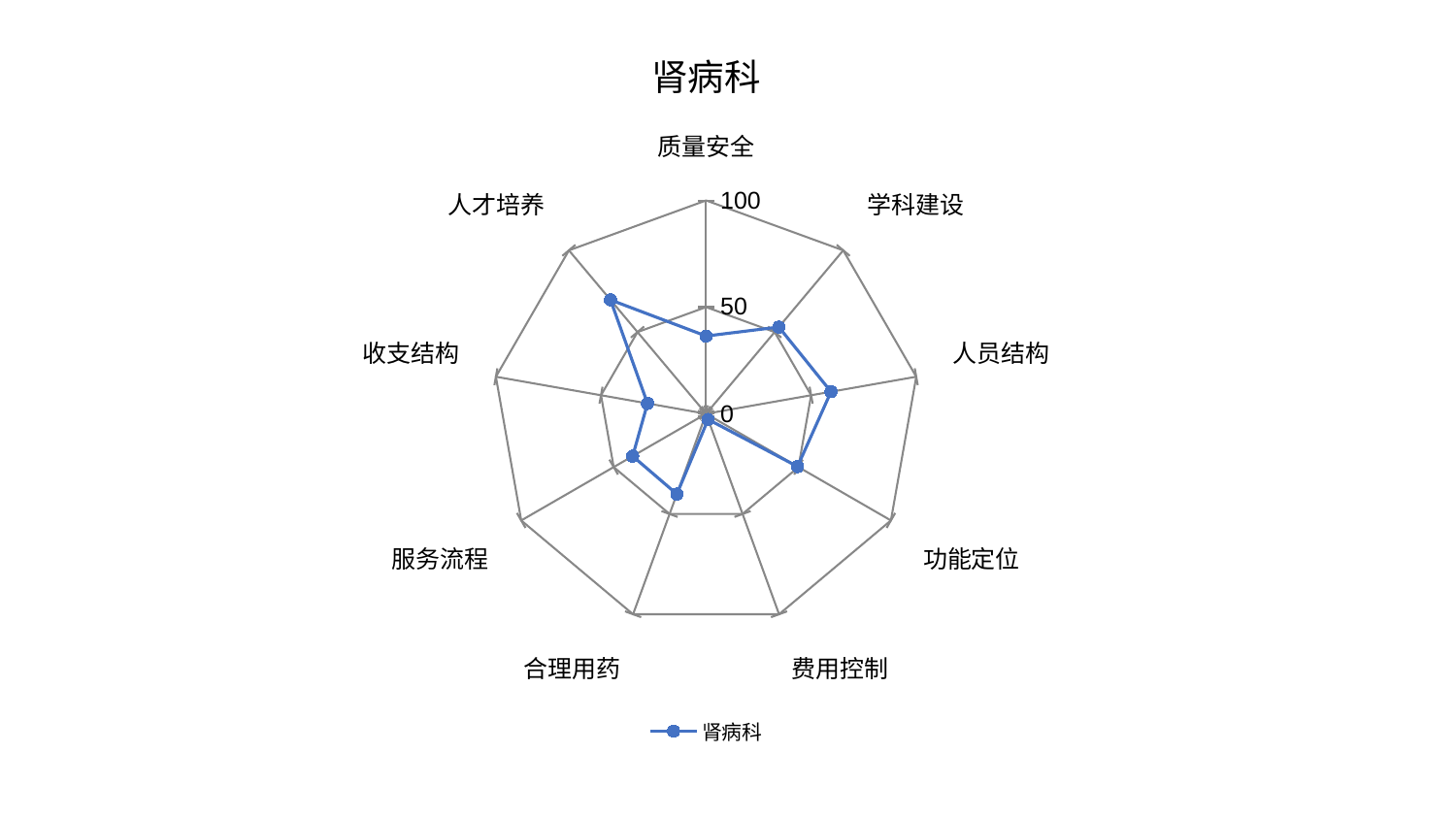

### Chart: 肾病科

| Category | 肾病科 |
|---|---|
| 质量安全 | 36.43638719399997 |
| 学科建设 | 53.07944349290806 |
| 人员结构 | 59.4473481657703 |
| 功能定位 | 49.49480830843994 |
| 费用控制 | 2.836128787766949 |
| 合理用药 | 40.06839819630182 |
| 服务流程 | 39.735730922427486 |
| 收支结构 | 27.85813853797127 |
| 人才培养 | 69.69000236499477 |
109